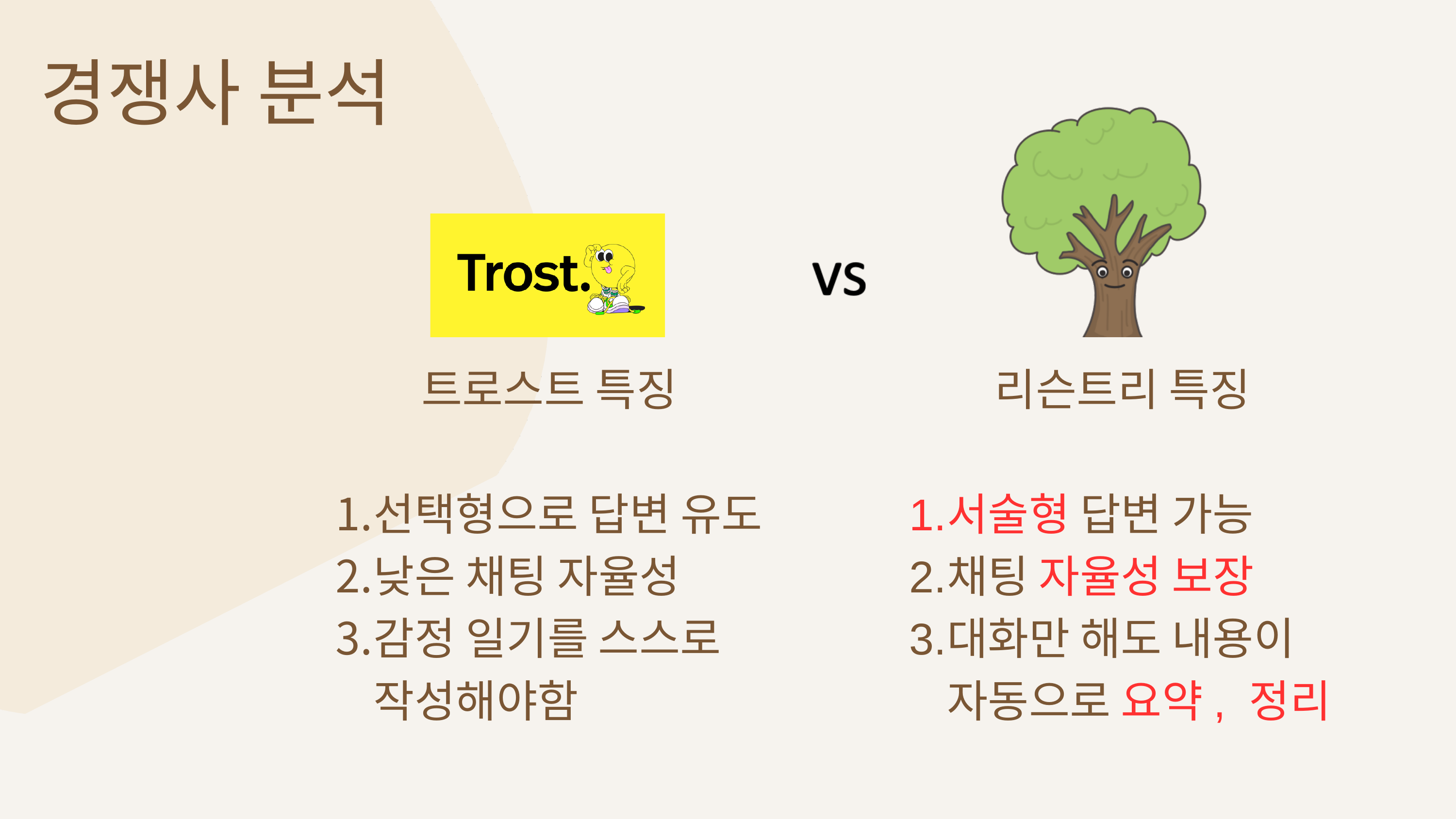

경쟁사 분석

트로스트 특징

선택형으로 답변 유도
낮은 채팅 자율성
감정 일기를 스스로 작성해야함
리슨트리 특징

서술형 답변 가능
채팅 자율성 보장
대화만 해도 내용이 자동으로 요약, 정리